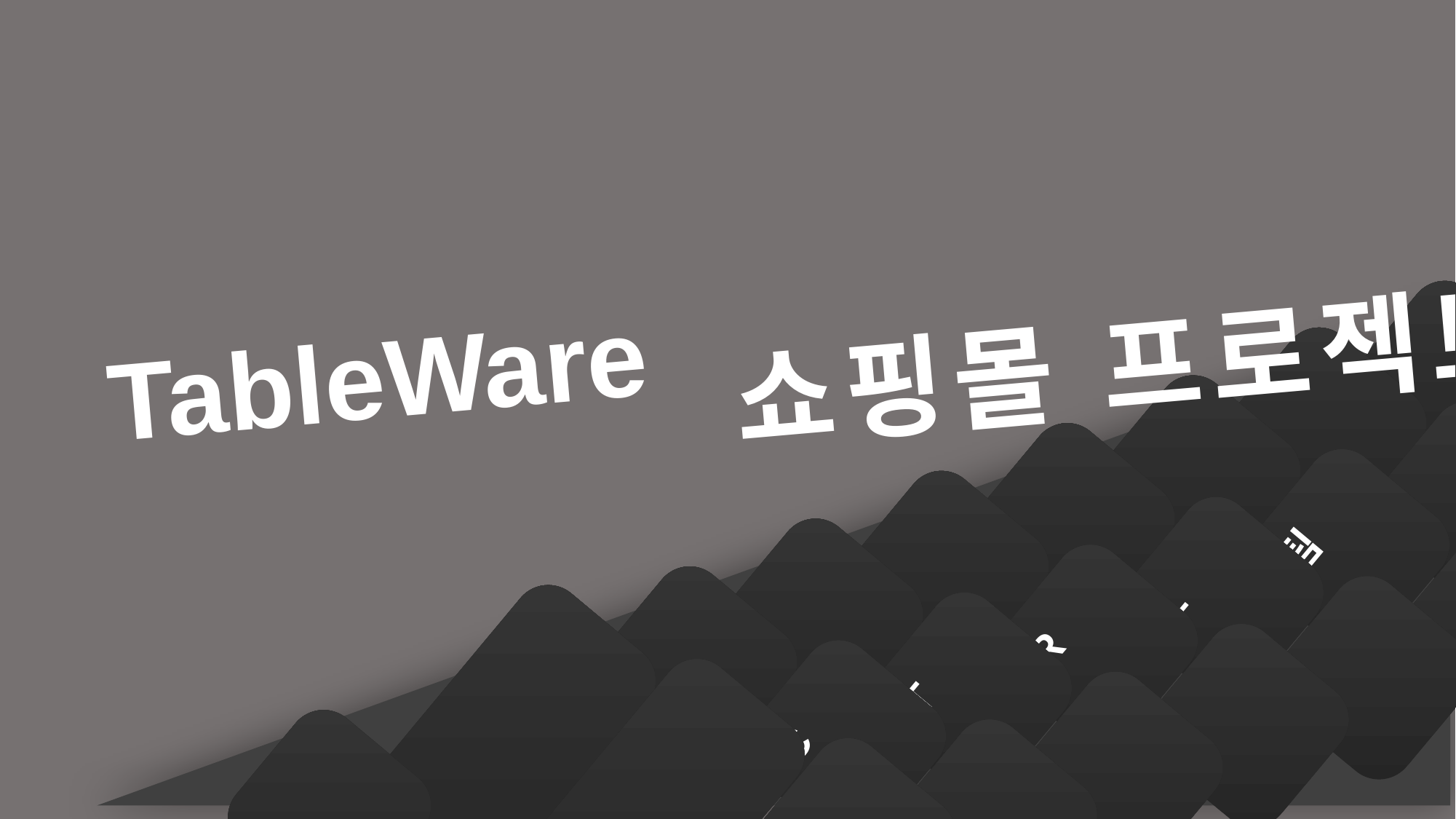

TableWare  쇼핑몰 프로젝트

팀

L

R

T

C